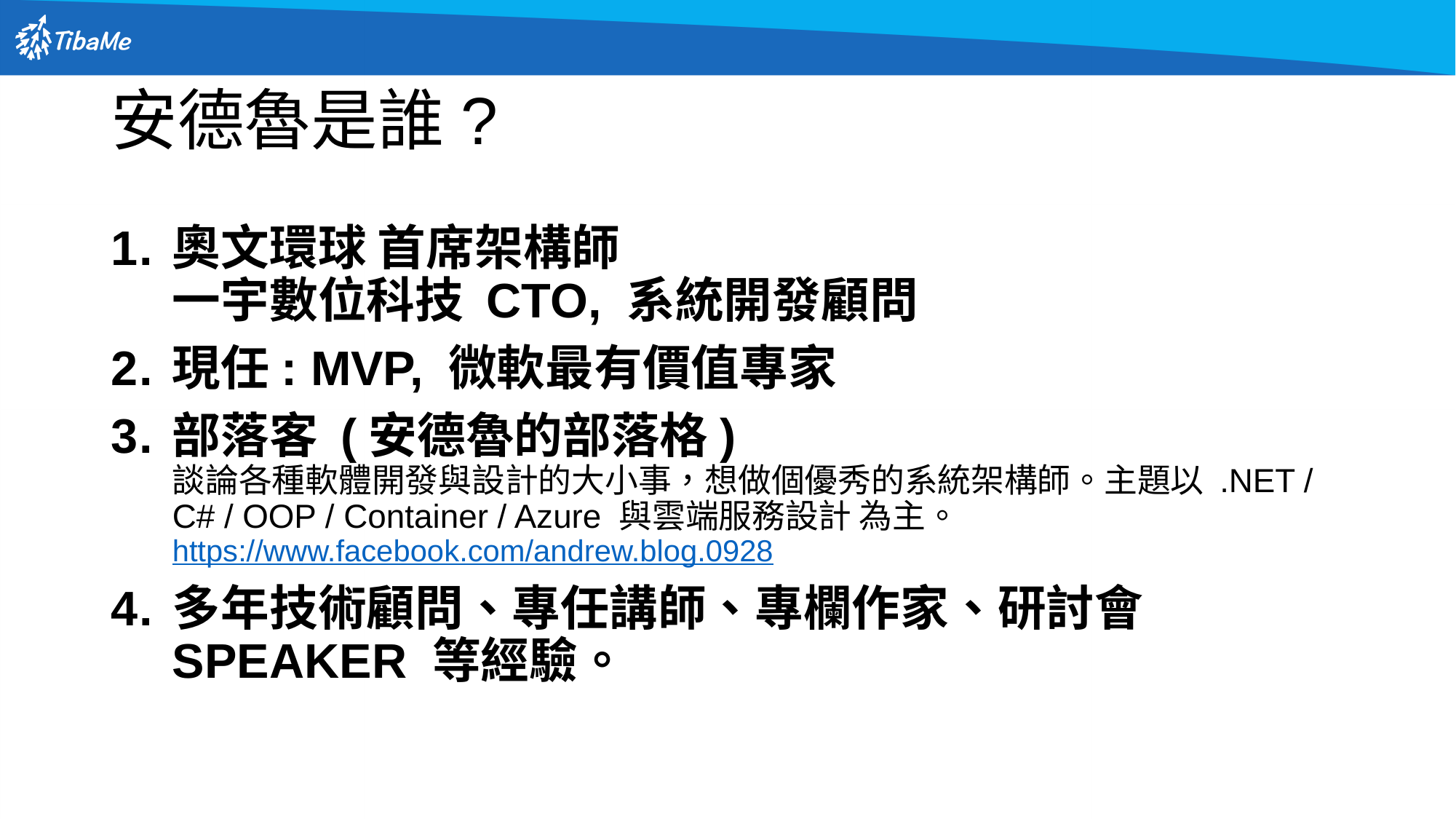

# 安德魯是誰?
奧文環球 首席架構師
一宇數位科技 CTO, 系統開發顧問
現任: MVP, 微軟最有價值專家
部落客 (安德魯的部落格)
談論各種軟體開發與設計的大小事，想做個優秀的系統架構師。主題以 .NET / C# / OOP / Container / Azure 與雲端服務設計 為主。
https://www.facebook.com/andrew.blog.0928
多年技術顧問、專任講師、專欄作家、研討會SPEAKER 等經驗。